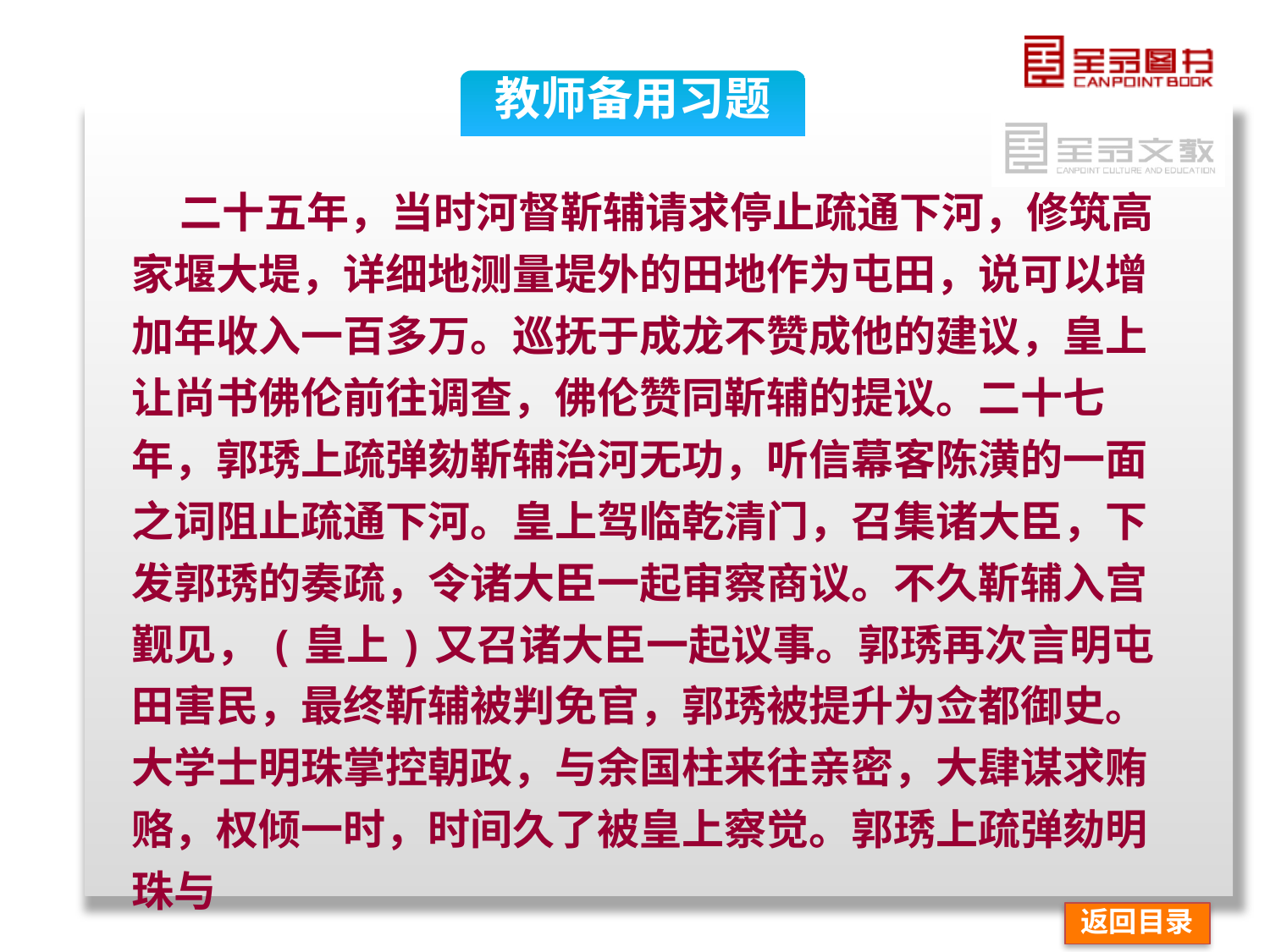

教师备用习题
    二十五年，当时河督靳辅请求停止疏通下河，修筑高家堰大堤，详细地测量堤外的田地作为屯田，说可以增加年收入一百多万。巡抚于成龙不赞成他的建议，皇上让尚书佛伦前往调查，佛伦赞同靳辅的提议。二十七年，郭琇上疏弹劾靳辅治河无功，听信幕客陈潢的一面之词阻止疏通下河。皇上驾临乾清门，召集诸大臣，下发郭琇的奏疏，令诸大臣一起审察商议。不久靳辅入宫觐见，(皇上)又召诸大臣一起议事。郭琇再次言明屯田害民，最终靳辅被判免官，郭琇被提升为佥都御史。大学士明珠掌控朝政，与余国柱来往亲密，大肆谋求贿赂，权倾一时，时间久了被皇上察觉。郭琇上疏弹劾明珠与
返回目录